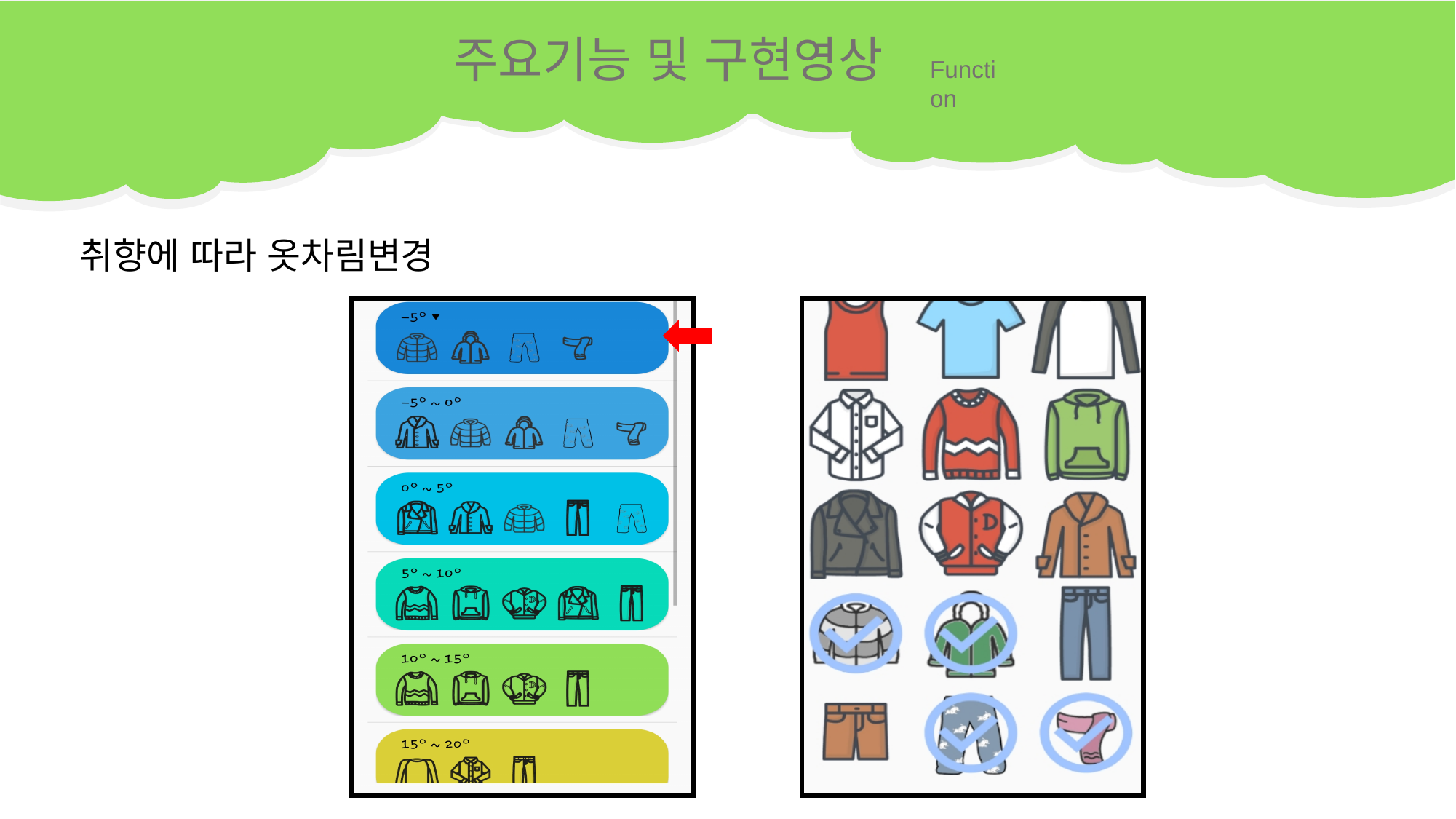

주요기능 및 구현영상
Function
취향에 따라 옷차림변경